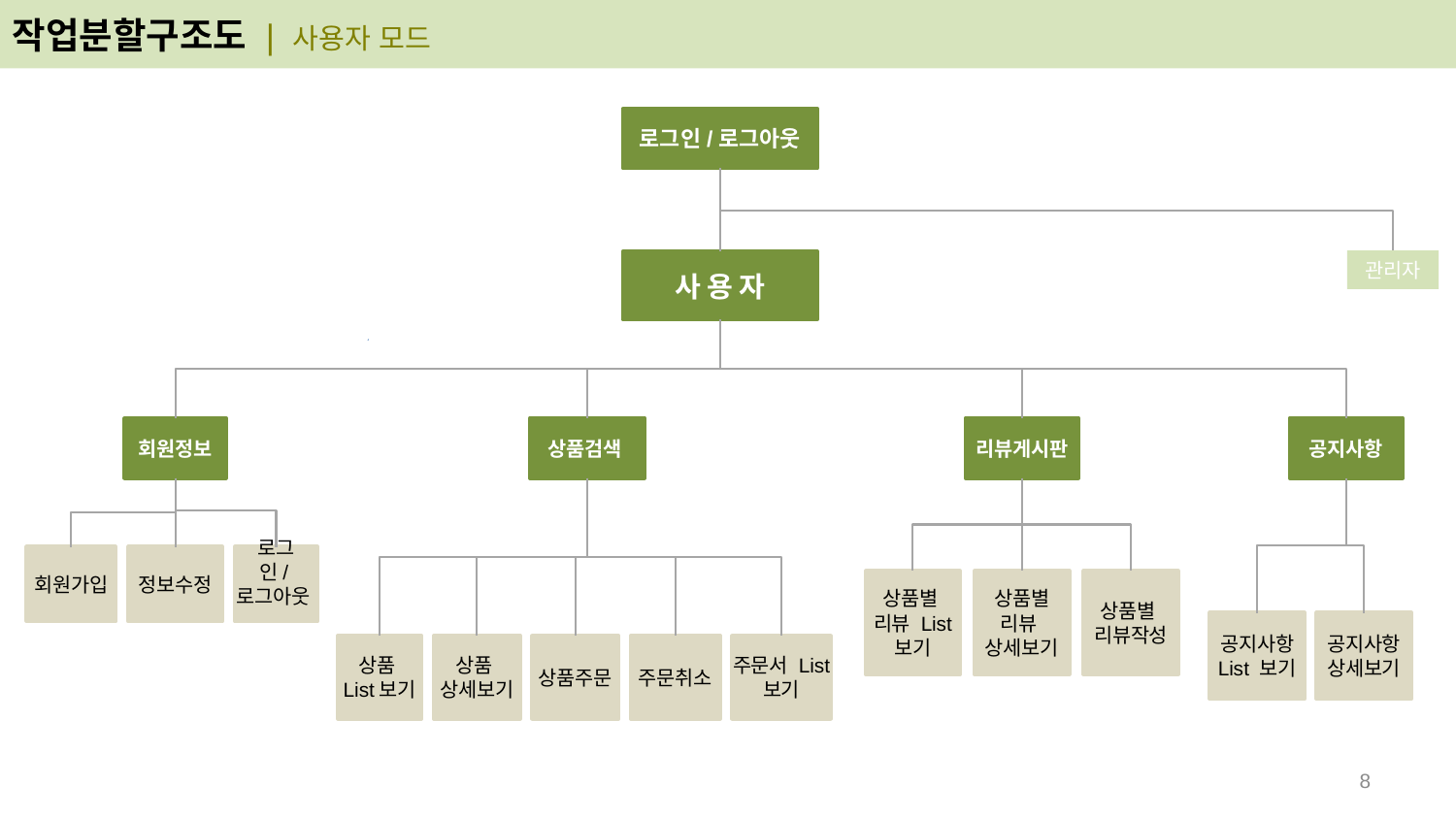

작업분할구조도 | 사용자 모드

로그인/로그아웃
관리자
사용자
회원정보
상품검색
리뷰게시판
공지사항
회원가입
정보수정
로그인/로그아웃
상품별
리뷰 List
보기
상품별
리뷰
상세보기
상품별
리뷰작성
공지사항 List 보기
공지사항 상세보기
상품
상세보기
상품
List보기
상품주문
주문취소
주문서 List 보기
8